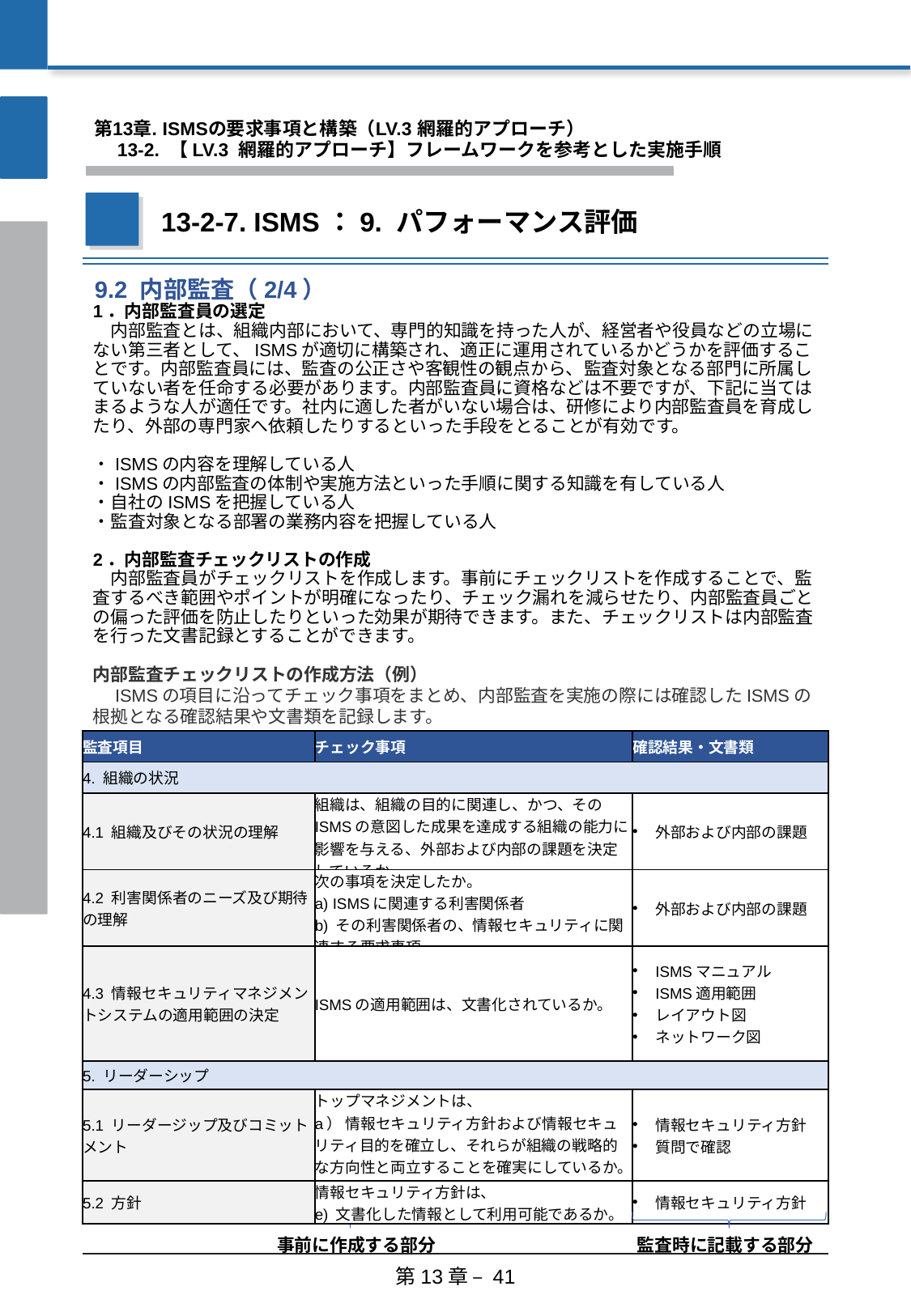

第13章. ISMSの要求事項と構築（LV.3 網羅的アプローチ）
　13-2. 【LV.3 網羅的アプローチ】フレームワークを参考とした実施手順
13-2-7. ISMS：9. パフォーマンス評価
9.2 内部監査（2/4）
1．内部監査員の選定
　内部監査とは、組織内部において、専門的知識を持った人が、経営者や役員などの立場にない第三者として、ISMSが適切に構築され、適正に運用されているかどうかを評価することです。内部監査員には、監査の公正さや客観性の観点から、監査対象となる部門に所属していない者を任命する必要があります。内部監査員に資格などは不要ですが、下記に当てはまるような人が適任です。社内に適した者がいない場合は、研修により内部監査員を育成したり、外部の専門家へ依頼したりするといった手段をとることが有効です。
・ISMSの内容を理解している人
・ISMSの内部監査の体制や実施方法といった手順に関する知識を有している人
・自社のISMSを把握している人
・監査対象となる部署の業務内容を把握している人
2．内部監査チェックリストの作成
　内部監査員がチェックリストを作成します。事前にチェックリストを作成することで、監査するべき範囲やポイントが明確になったり、チェック漏れを減らせたり、内部監査員ごとの偏った評価を防止したりといった効果が期待できます。また、チェックリストは内部監査を行った文書記録とすることができます。
内部監査チェックリストの作成方法（例）
　ISMSの項目に沿ってチェック事項をまとめ、内部監査を実施の際には確認したISMSの根拠となる確認結果や文書類を記録します。
| 監査項目 | チェック事項 | 確認結果・文書類 |
| --- | --- | --- |
| 4. 組織の状況 |  |  |
| 4.1 組織及びその状況の理解 | 組織は、組織の目的に関連し、かつ、そのISMSの意図した成果を達成する組織の能力に影響を与える、外部および内部の課題を決定しているか。 | 外部および内部の課題 |
| 4.2 利害関係者のニーズ及び期待の理解 | 次の事項を決定したか。 a) ISMSに関連する利害関係者 b) その利害関係者の、情報セキュリティに関連する要求事項 | 外部および内部の課題 |
| 4.3 情報セキュリティマネジメントシステムの適用範囲の決定 | ISMSの適用範囲は、文書化されているか。 | ISMSマニュアル ISMS適用範囲 レイアウト図 ネットワーク図 |
| 5. リーダーシップ |  |  |
| 5.1 リーダージップ及びコミットメント | トップマネジメントは、 a） 情報セキュリティ方針および情報セキュリティ目的を確立し、それらが組織の戦略的な方向性と両立することを確実にしているか。 | 情報セキュリティ方針 質問で確認 |
| 5.2 方針 | 情報セキュリティ方針は、 e) 文書化した情報として利用可能であるか。 | 情報セキュリティ方針 |

事前に作成する部分
監査時に記載する部分
第13章 – 41